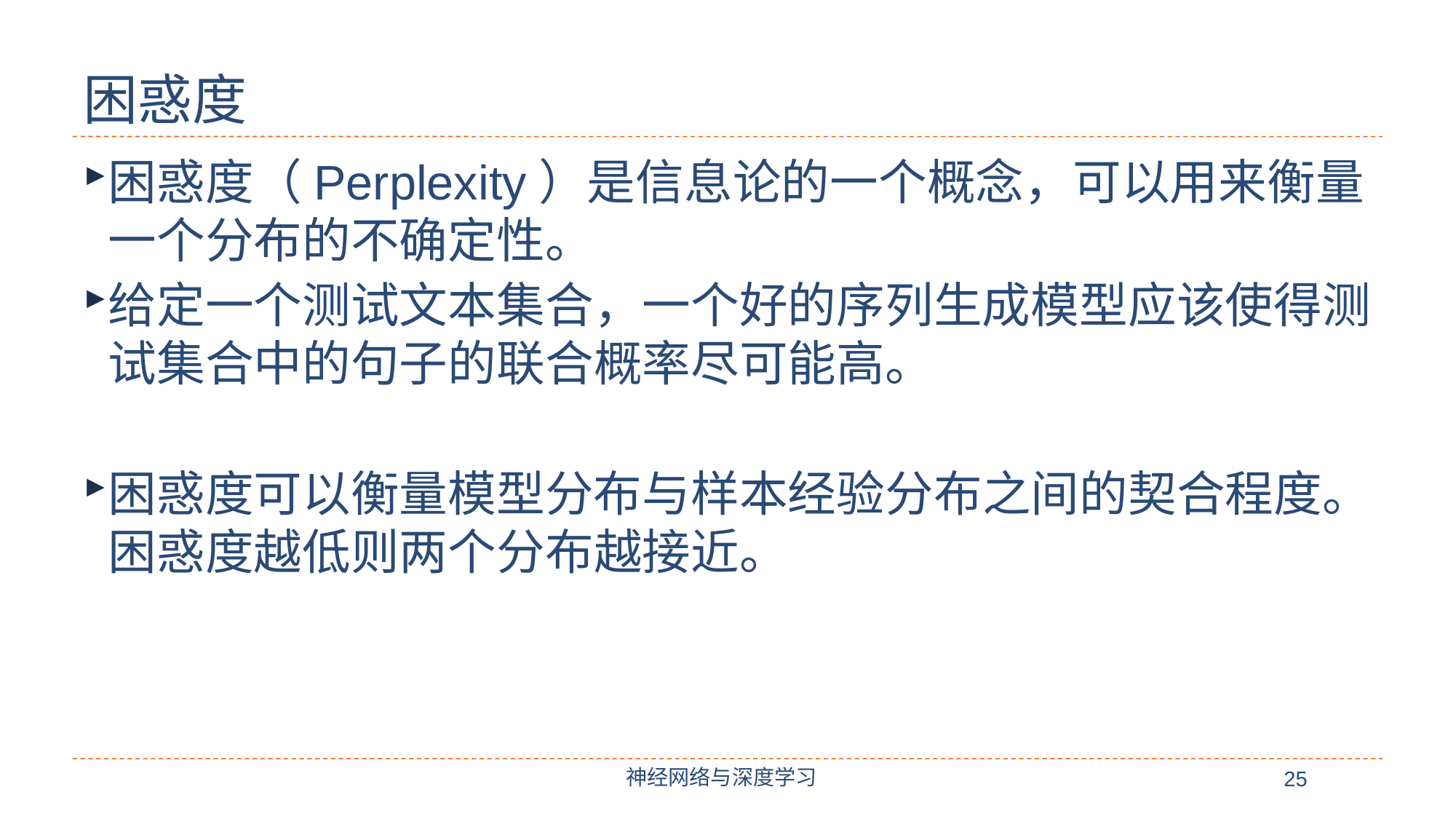

# 困惑度
困惑度（Perplexity）是信息论的一个概念，可以用来衡量一个分布的不确定性。
给定一个测试文本集合，一个好的序列生成模型应该使得测试集合中的句子的联合概率尽可能高。

困惑度可以衡量模型分布与样本经验分布之间的契合程度。困惑度越低则两个分布越接近。